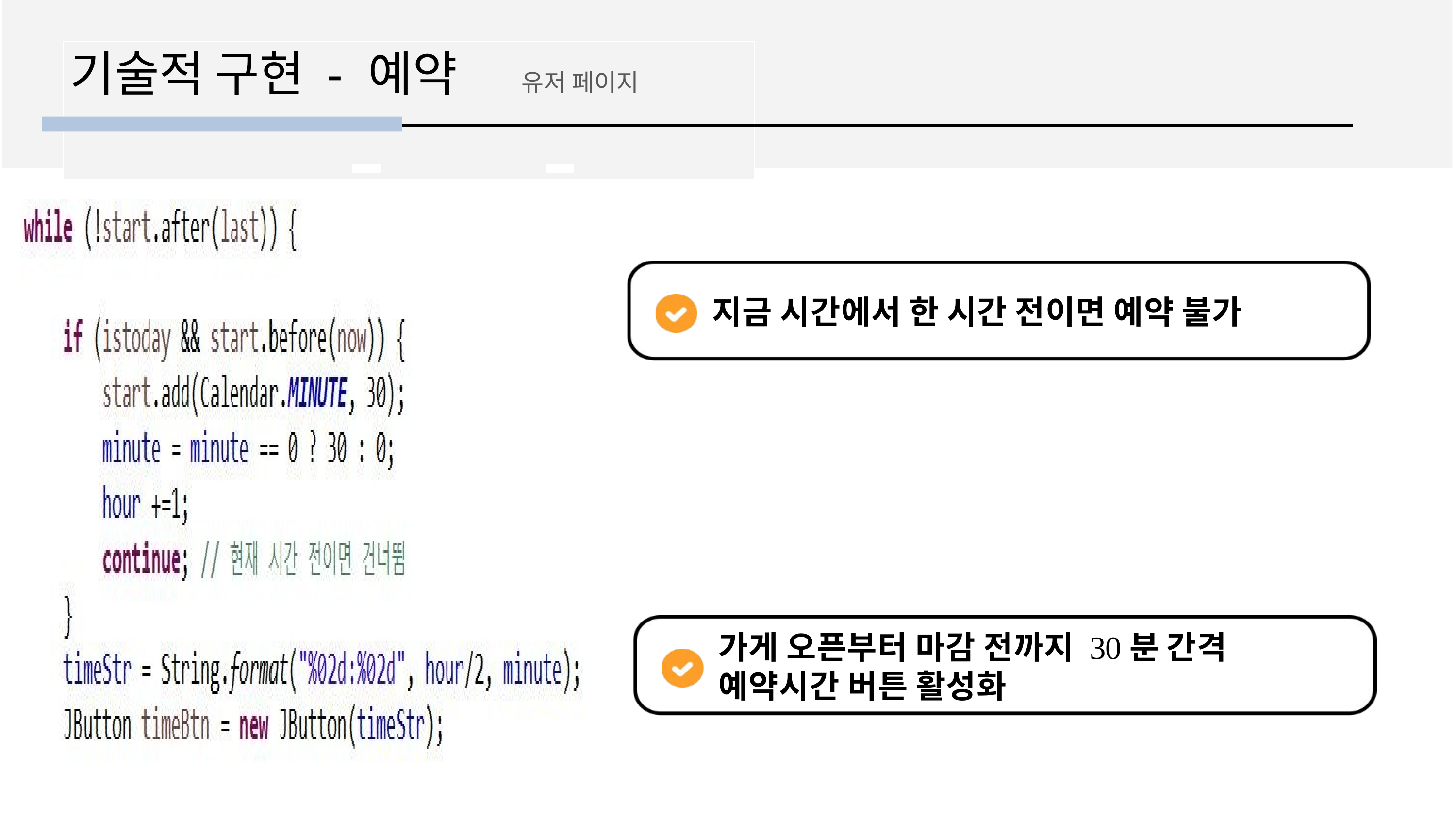

# 기술적 구현 - 예약	유저 페이지

지금 시간에서 한 시간 전이면 예약 불가

가게 오픈부터 마감 전까지 30분 간격  예약시간 버튼 활성화